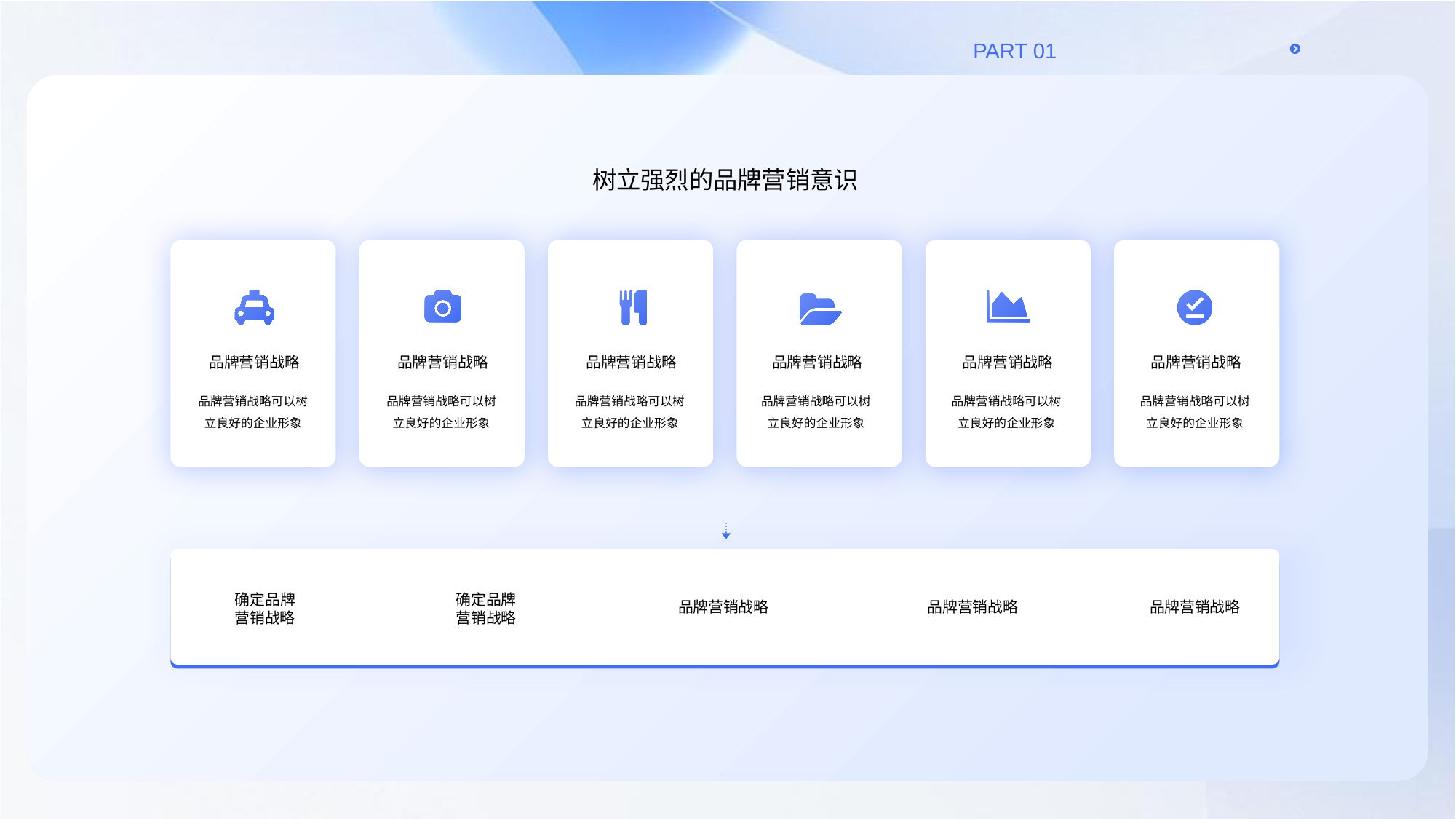

树立强烈的品牌营销意识

品牌营销战略
品牌营销战略
品牌营销战略
品牌营销战略
品牌营销战略
品牌营销战略
品牌营销战略可以树立良好的企业形象
品牌营销战略可以树立良好的企业形象
品牌营销战略可以树立良好的企业形象
品牌营销战略可以树立良好的企业形象
品牌营销战略可以树立良好的企业形象
品牌营销战略可以树立良好的企业形象

确定品牌营销战略
确定品牌营销战略
品牌营销战略
品牌营销战略
品牌营销战略